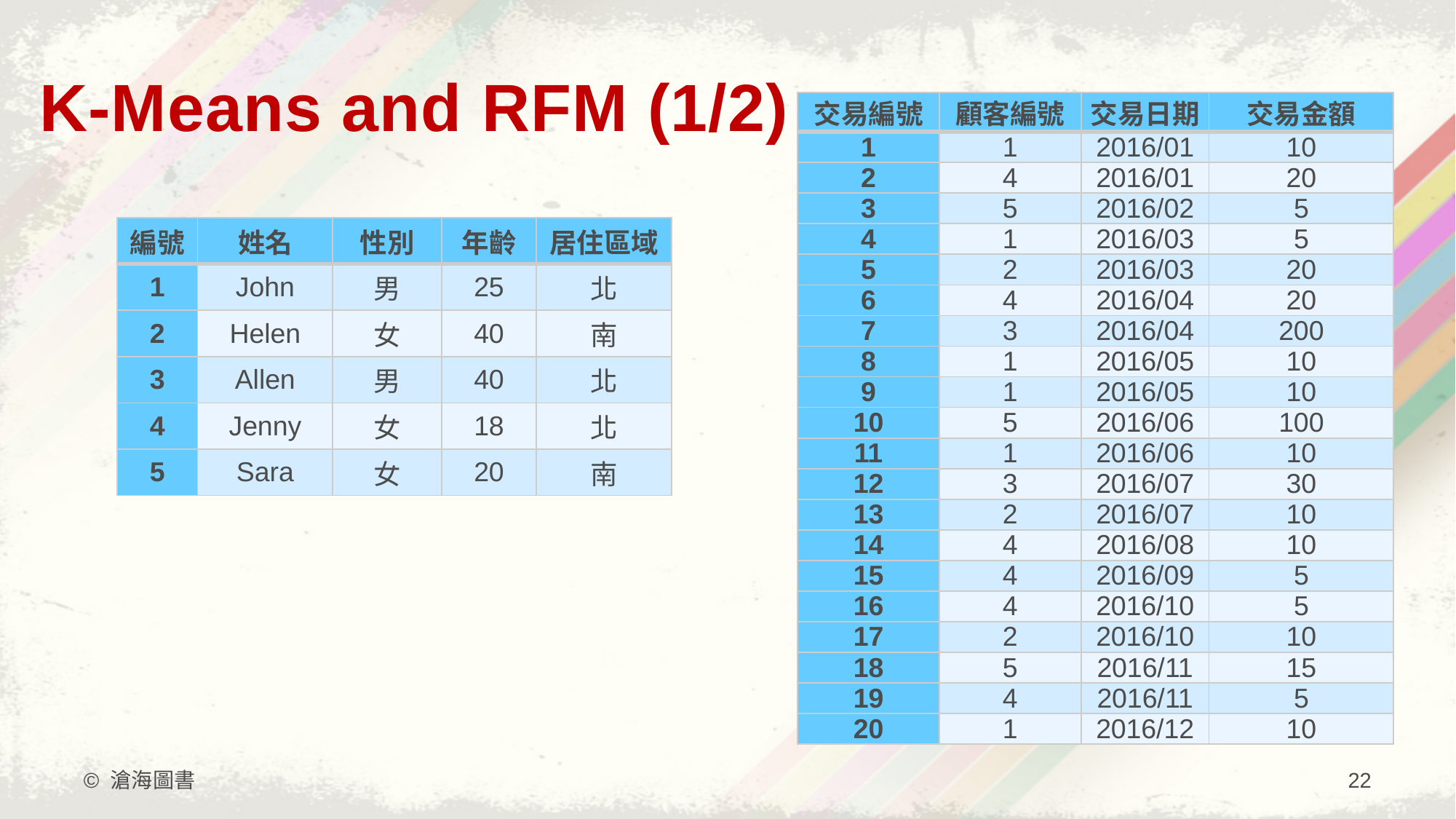

# K-Means and RFM (1/2)
| 交易編號 | 顧客編號 | 交易日期 | 交易金額 |
| --- | --- | --- | --- |
| 1 | 1 | 2016/01 | 10 |
| 2 | 4 | 2016/01 | 20 |
| 3 | 5 | 2016/02 | 5 |
| 4 | 1 | 2016/03 | 5 |
| 5 | 2 | 2016/03 | 20 |
| 6 | 4 | 2016/04 | 20 |
| 7 | 3 | 2016/04 | 200 |
| 8 | 1 | 2016/05 | 10 |
| 9 | 1 | 2016/05 | 10 |
| 10 | 5 | 2016/06 | 100 |
| 11 | 1 | 2016/06 | 10 |
| 12 | 3 | 2016/07 | 30 |
| 13 | 2 | 2016/07 | 10 |
| 14 | 4 | 2016/08 | 10 |
| 15 | 4 | 2016/09 | 5 |
| 16 | 4 | 2016/10 | 5 |
| 17 | 2 | 2016/10 | 10 |
| 18 | 5 | 2016/11 | 15 |
| 19 | 4 | 2016/11 | 5 |
| 20 | 1 | 2016/12 | 10 |
| 編號 | 姓名 | 性別 | 年齡 | 居住區域 |
| --- | --- | --- | --- | --- |
| 1 | John | 男 | 25 | 北 |
| 2 | Helen | 女 | 40 | 南 |
| 3 | Allen | 男 | 40 | 北 |
| 4 | Jenny | 女 | 18 | 北 |
| 5 | Sara | 女 | 20 | 南 |
© 滄海圖書
22